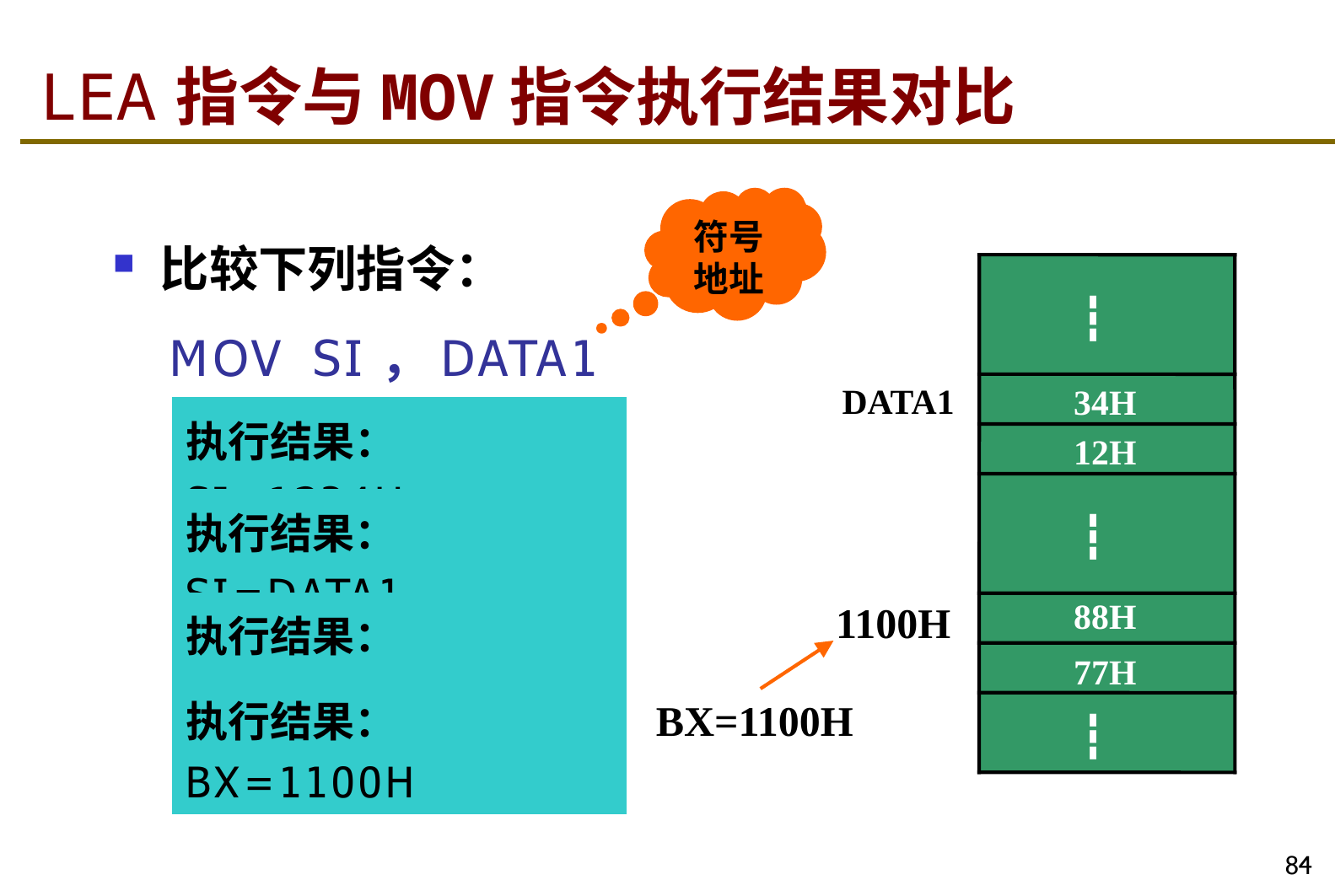

# LEA指令与MOV指令执行结果对比
符号地址
比较下列指令：
    MOV  SI，DATA1
    LEA  SI，DATA1

    MOV  BX，[BX]
    LEA  BX，[BX]

┇
DATA1
34H

执行结果：SI=1234H
12H

执行结果：SI=DATA1
┇
88H
1100H

执行结果：BX=7788H

77H
执行结果：BX=1100H
BX=1100H

┇

84